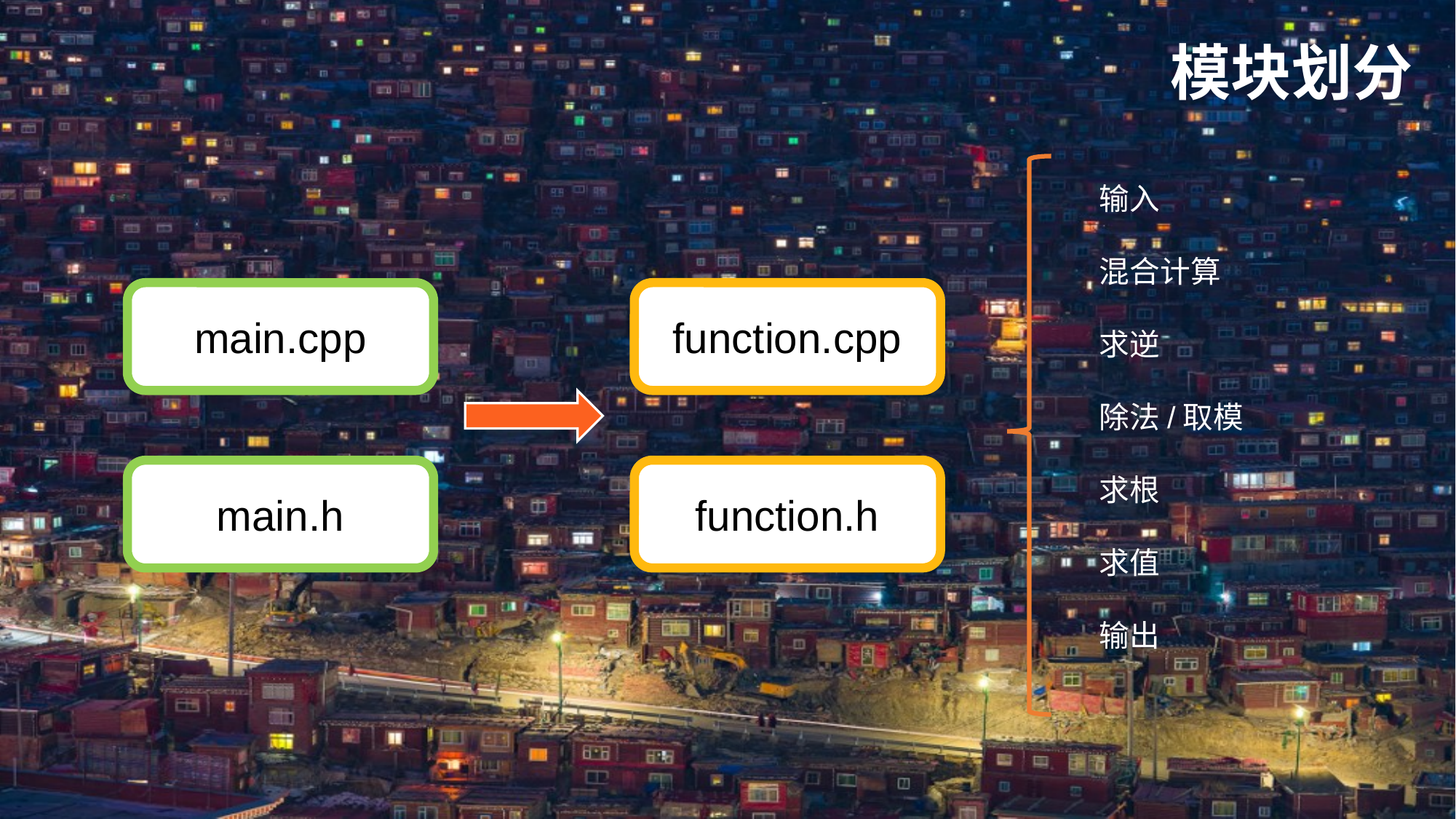

模块划分

输入

混合计算

求逆

除法/取模

求根

求值

输出
main.cpp
function.cpp

function.h
main.h